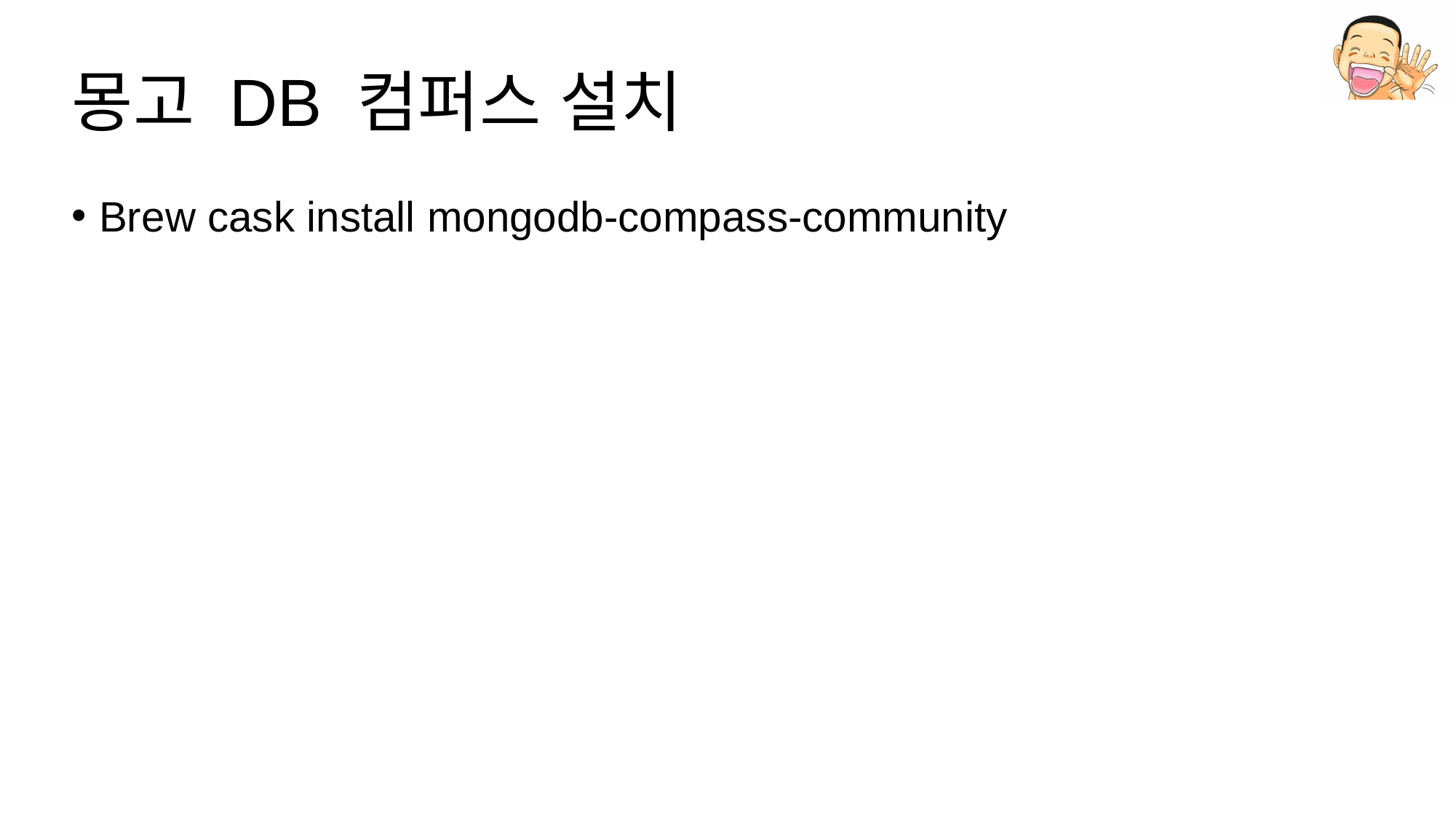

# 몽고 DB 컴퍼스 설치
Brew cask install mongodb-compass-community